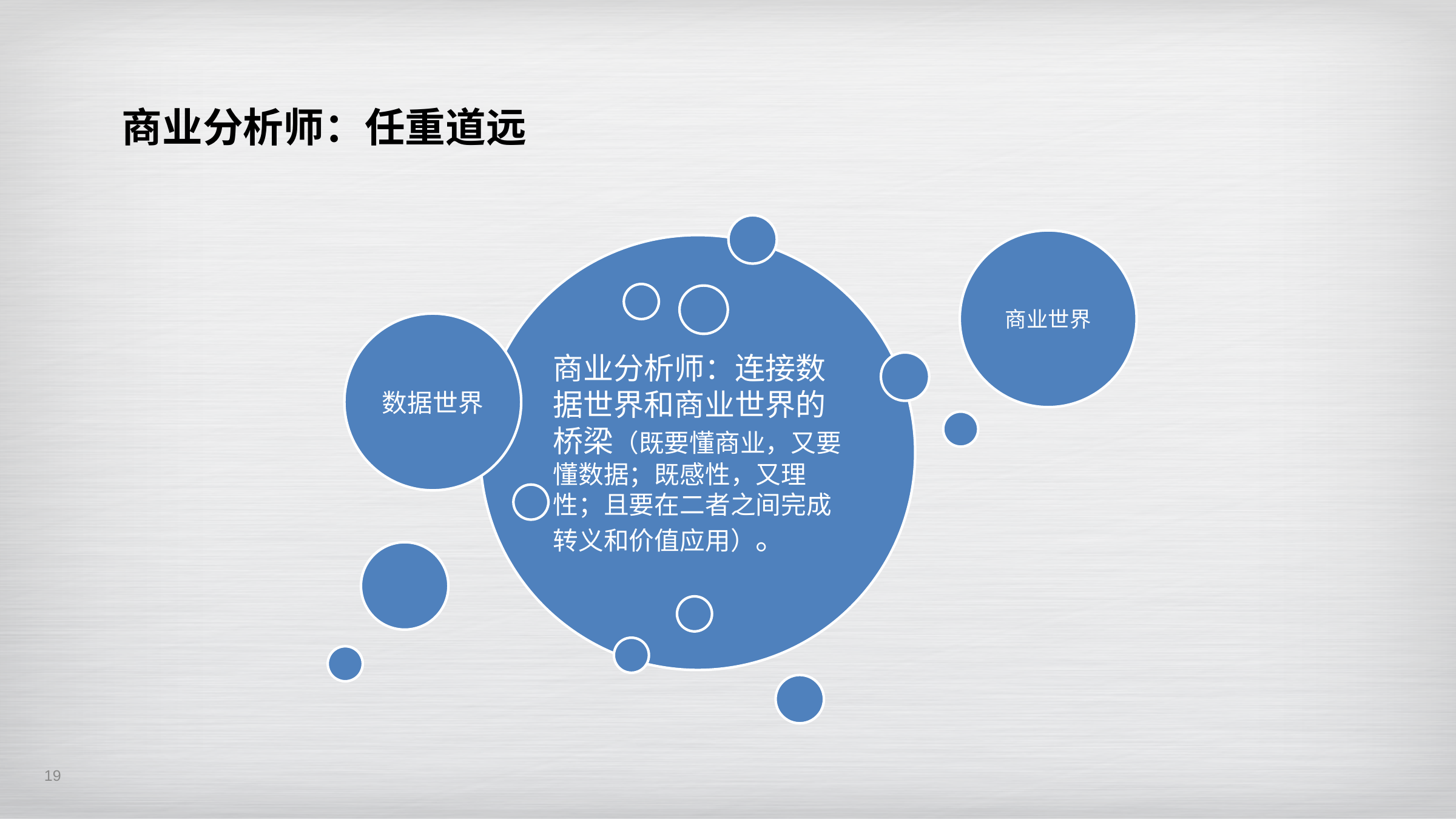

商业分析师：任重道远
商业分析师：连接数据世界和商业世界的桥梁（既要懂商业，又要懂数据；既感性，又理性；且要在二者之间完成转义和价值应用）。
数据世界
商业世界